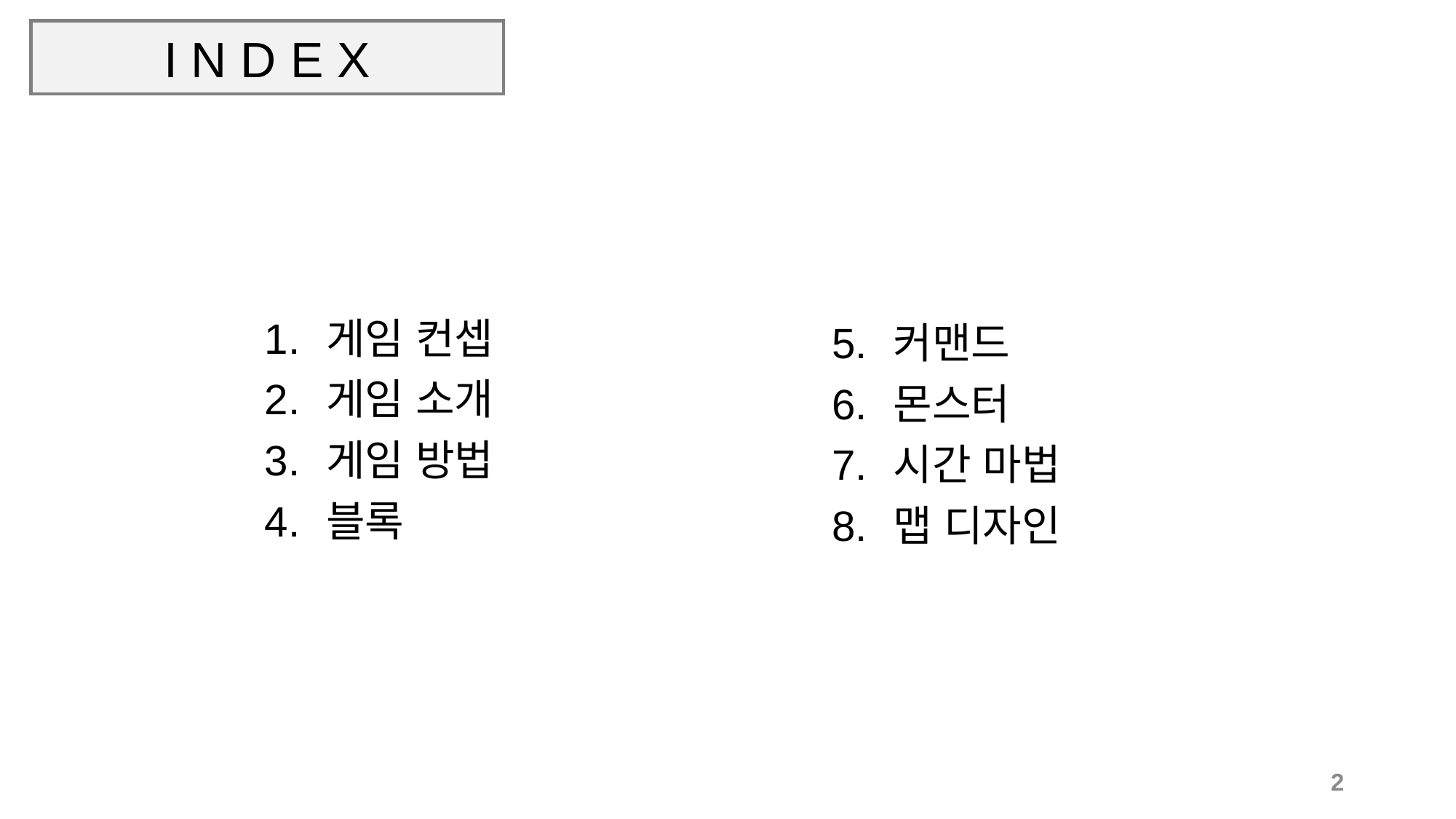

# I N D E X
게임 컨셉
게임 소개
게임 방법
블록
커맨드
몬스터
시간 마법
맵 디자인
2